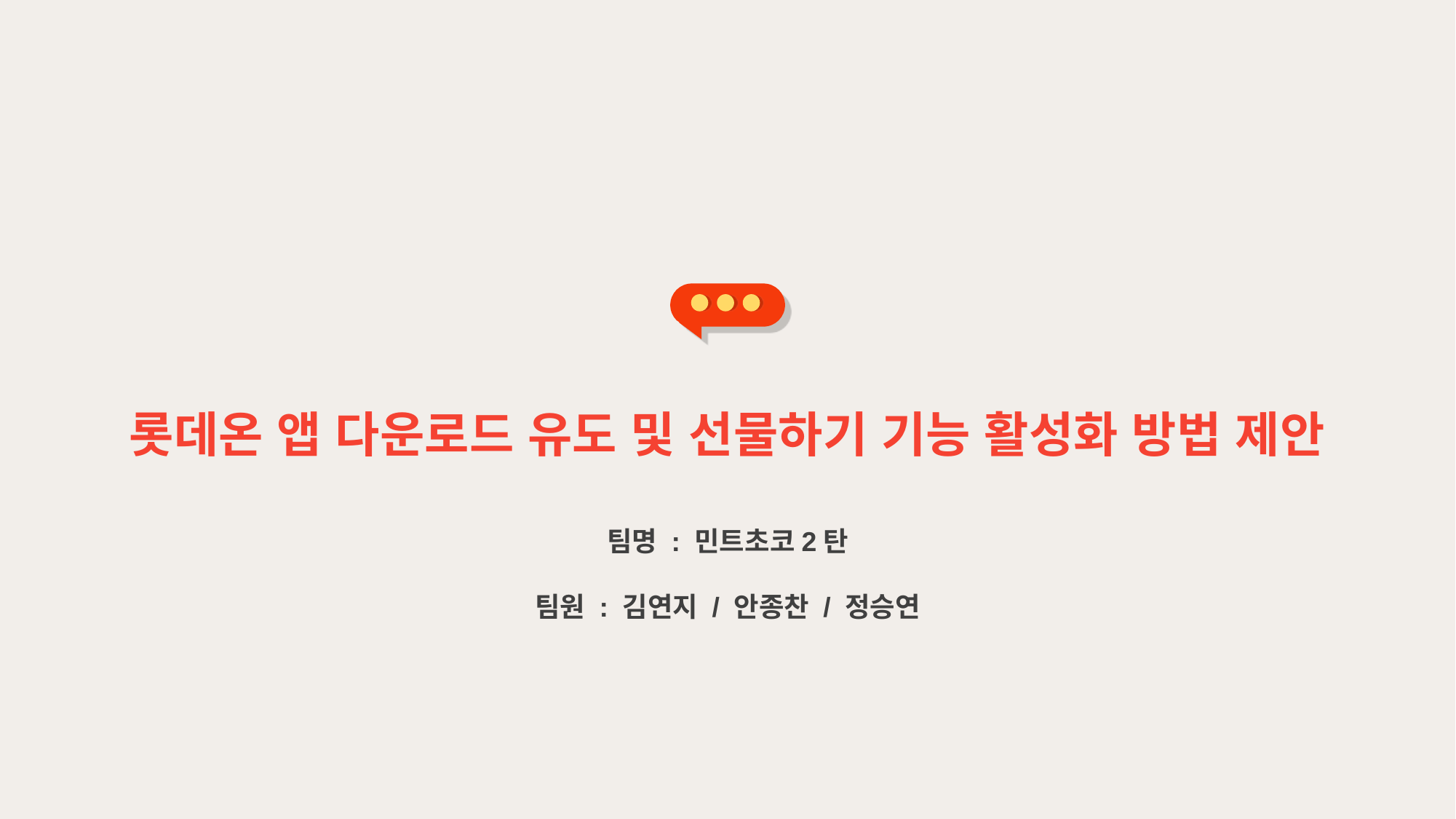

롯데온 앱 다운로드 유도 및 선물하기 기능 활성화 방법 제안
팀명 : 민트초코2탄

팀원 : 김연지 / 안종찬 / 정승연